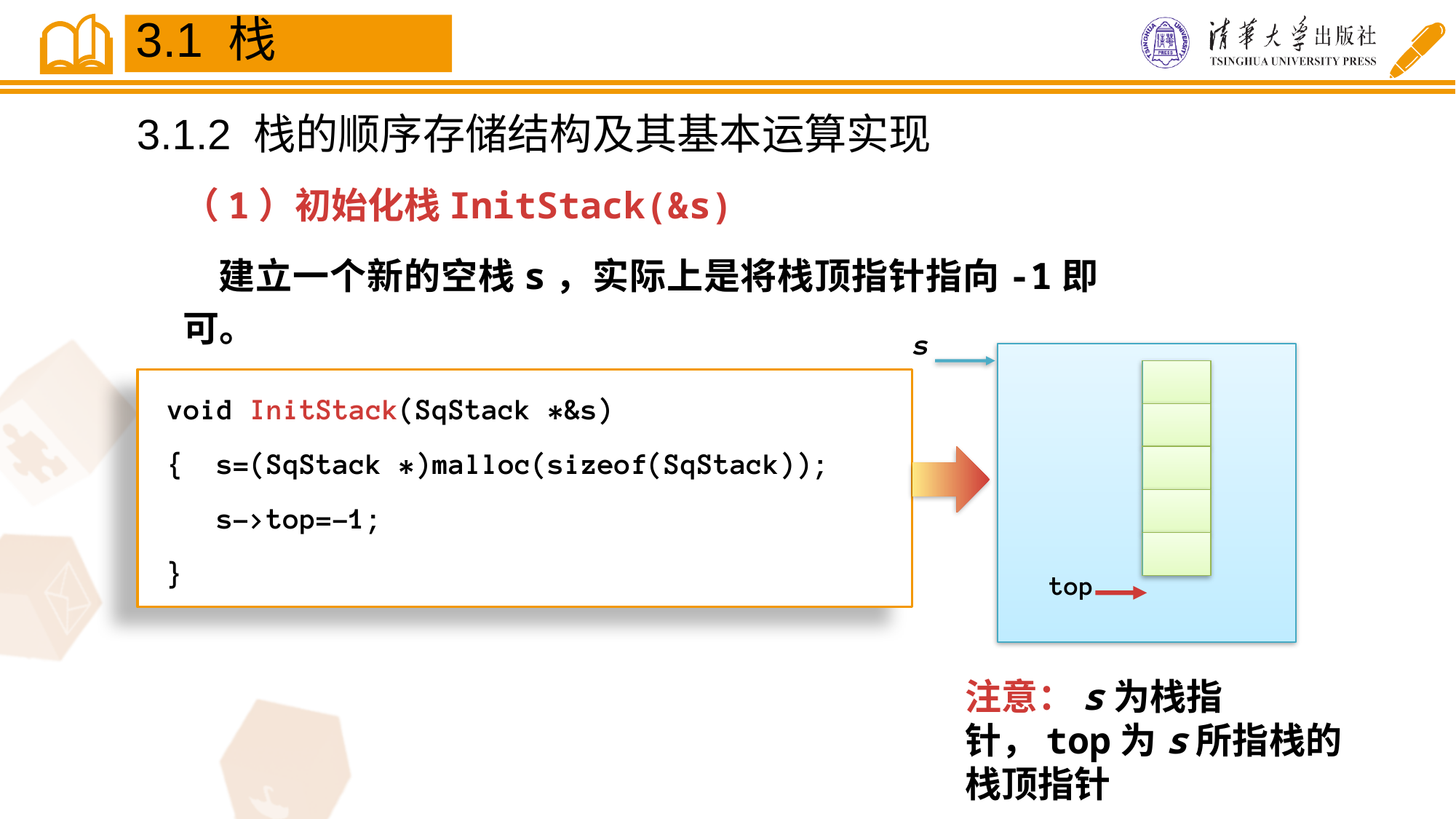

3.1 栈
3.1.2 栈的顺序存储结构及其基本运算实现
（1）初始化栈InitStack(&s)
   建立一个新的空栈s，实际上是将栈顶指针指向-1即可。
s

void InitStack(SqStack *&s)
{  s=(SqStack *)malloc(sizeof(SqStack));
   s->top=-1;
}

top

注意：s为栈指针，top为s所指栈的栈顶指针